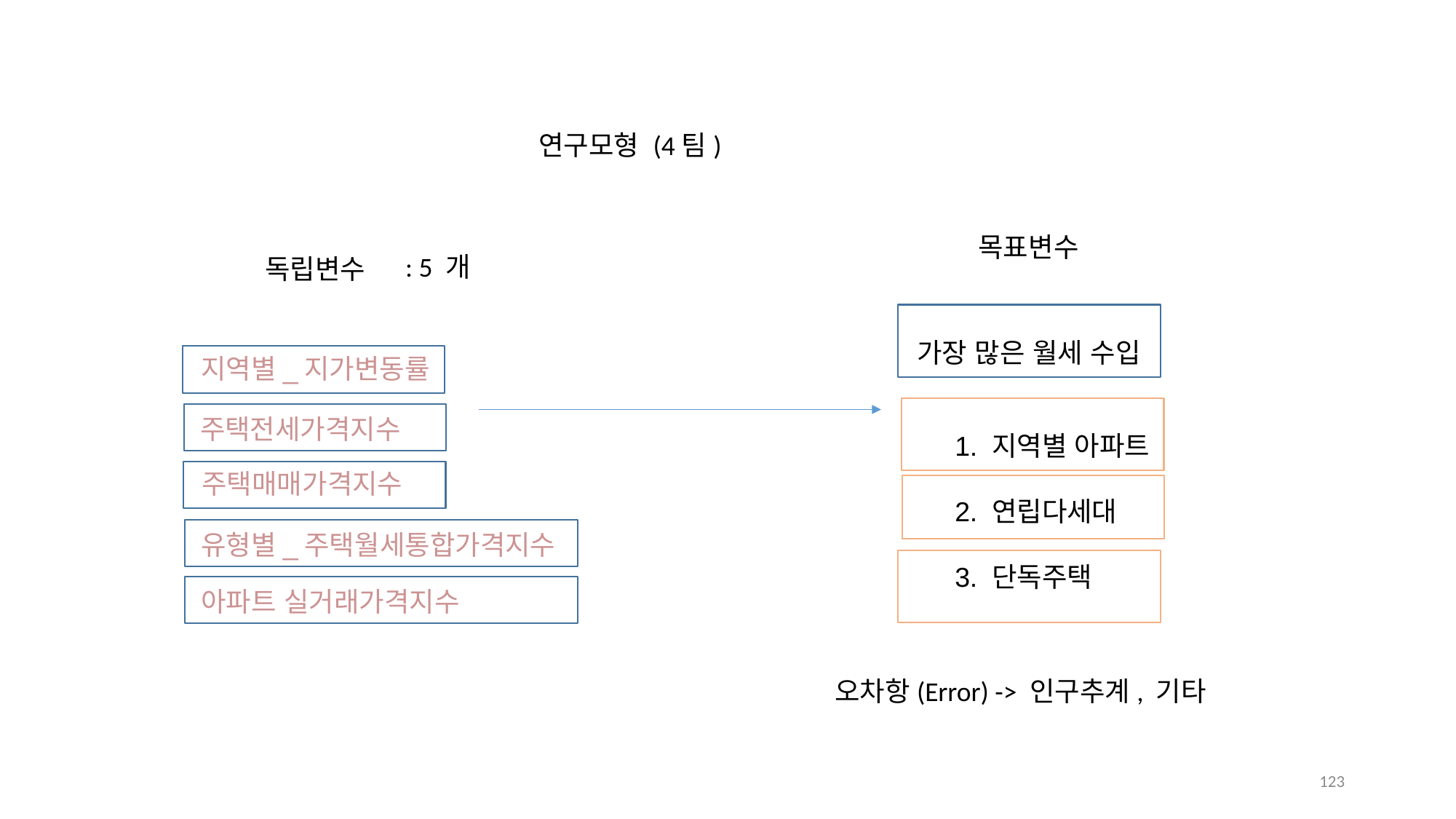

연구모형 (4팀)
목표변수
: 5 개
독립변수

가장 많은 월세 수입

지역별_지가변동률

주택전세가격지수
1. 지역별 아파트

2. 연립다세대

3. 단독주택

주택매매가격지수

유형별_주택월세통합가격지수

아파트 실거래가격지수
오차항(Error) -> 인구추계, 기타
123